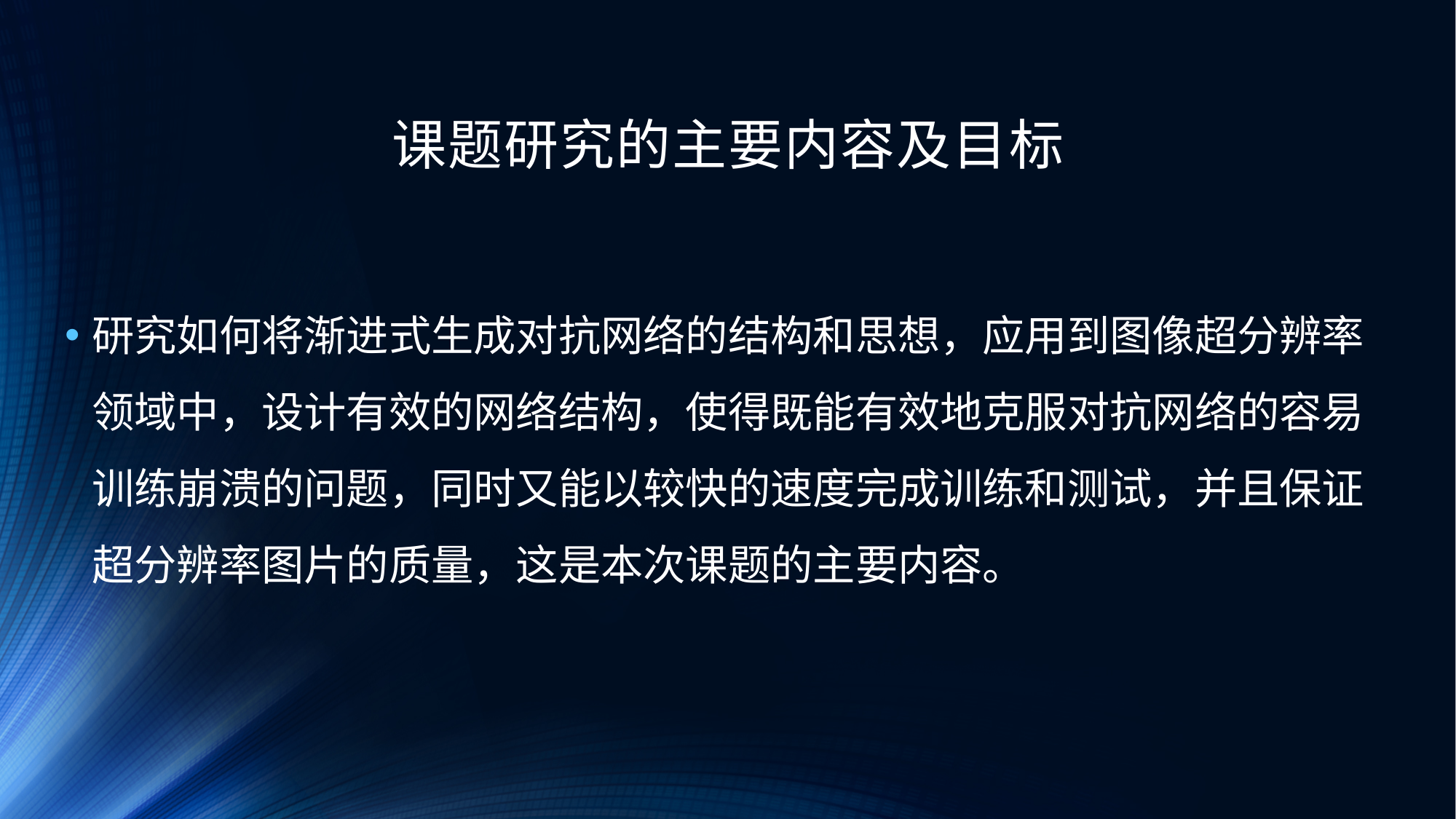

# 课题研究的主要内容及目标

研究如何将渐进式生成对抗网络的结构和思想，应用到图像超分辨率领域中，设计有效的网络结构，使得既能有效地克服对抗网络的容易训练崩溃的问题，同时又能以较快的速度完成训练和测试，并且保证超分辨率图片的质量，这是本次课题的主要内容。